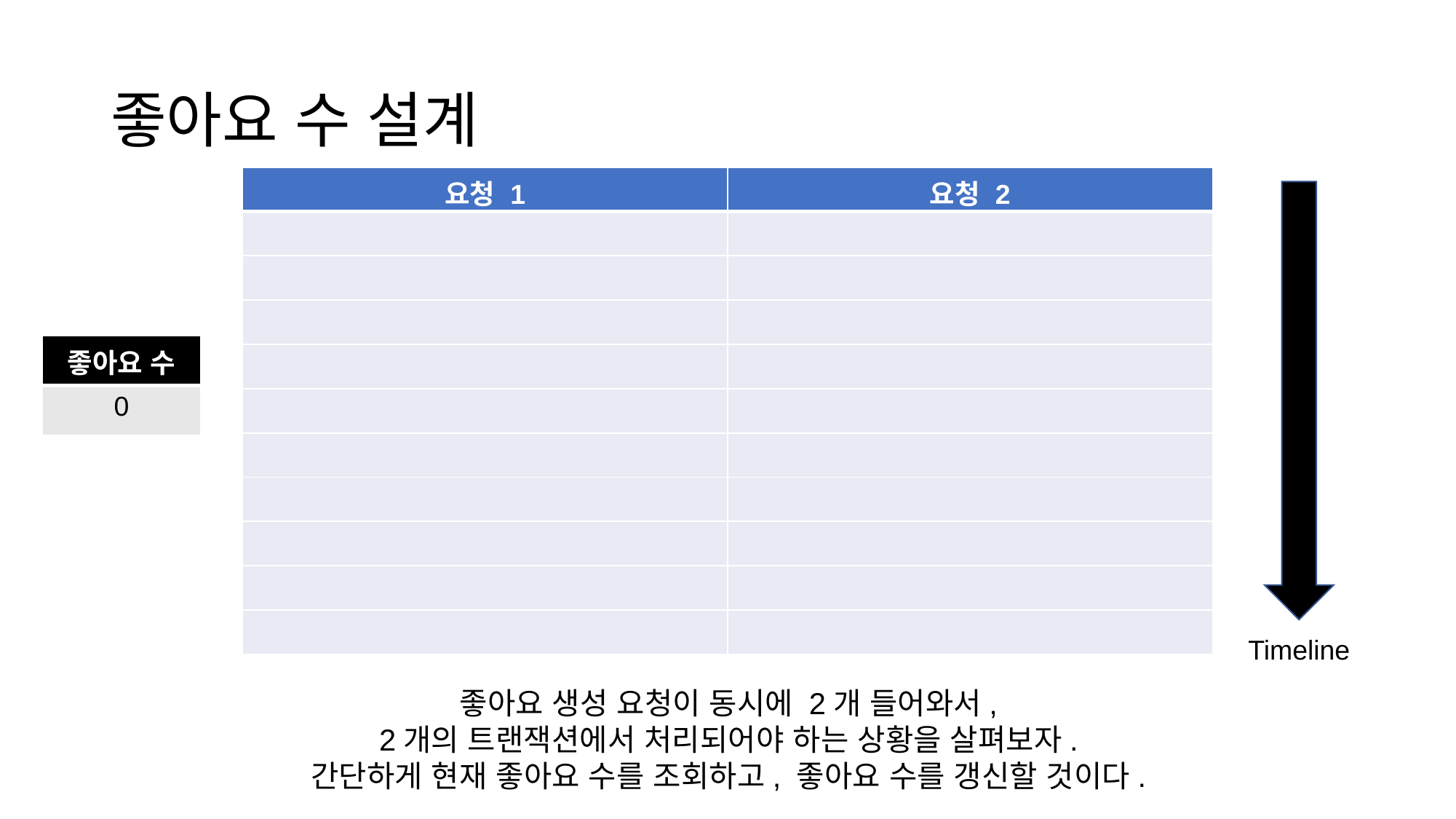

# 좋아요 수 설계
| 요청 1 | 요청 2 |
| --- | --- |
|  |  |
|  |  |
|  |  |
|  |  |
|  |  |
|  |  |
|  |  |
|  |  |
|  |  |
|  |  |

| 좋아요 수 |
| --- |
| 0 |
Timeline
좋아요 생성 요청이 동시에 2개 들어와서,
2개의 트랜잭션에서 처리되어야 하는 상황을 살펴보자.
간단하게 현재 좋아요 수를 조회하고, 좋아요 수를 갱신할 것이다.